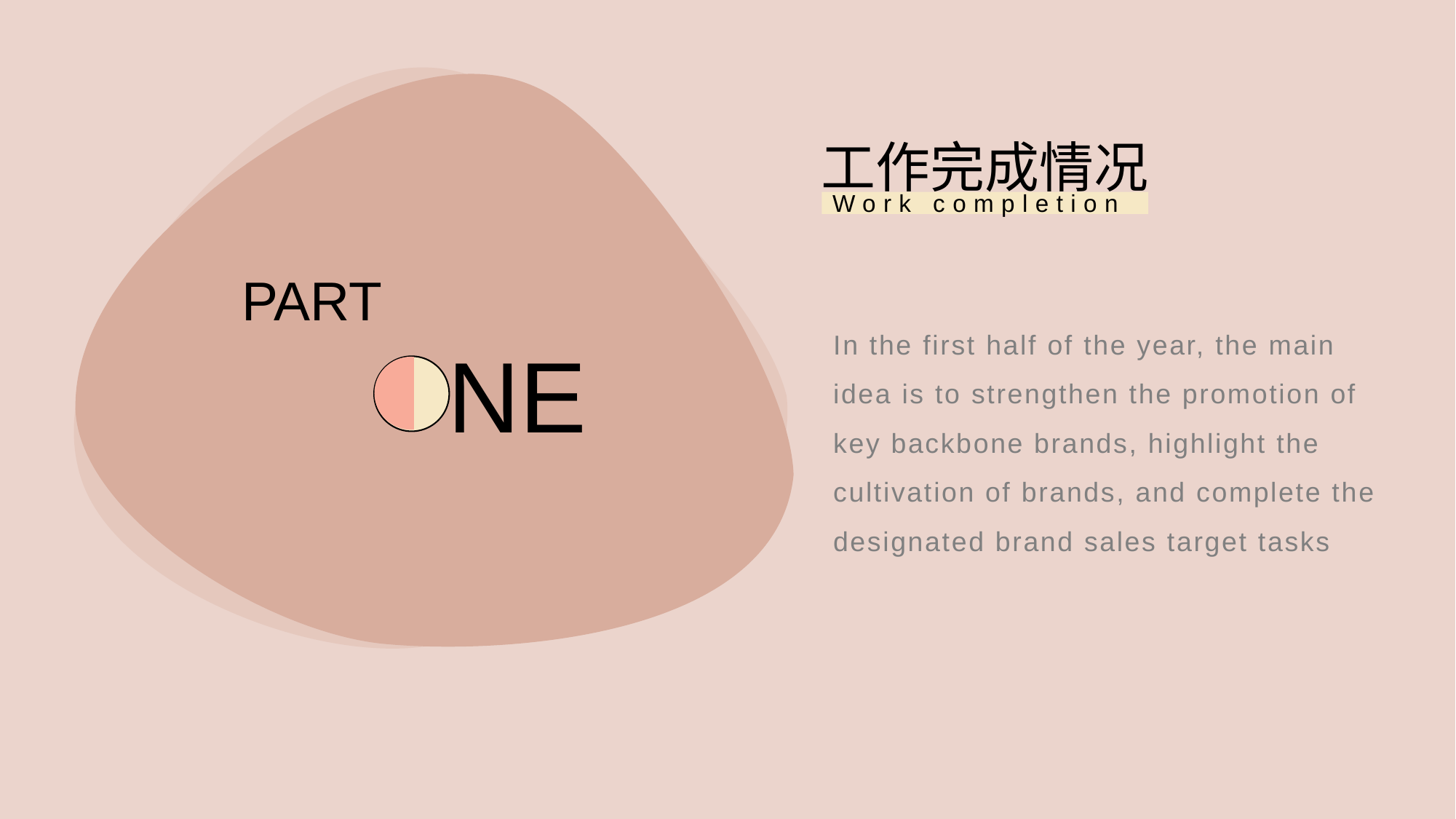

工作完成情况
Work completion

PART
NE

In the first half of the year, the main idea is to strengthen the promotion of key backbone brands, highlight the cultivation of brands, and complete the designated brand sales target tasks